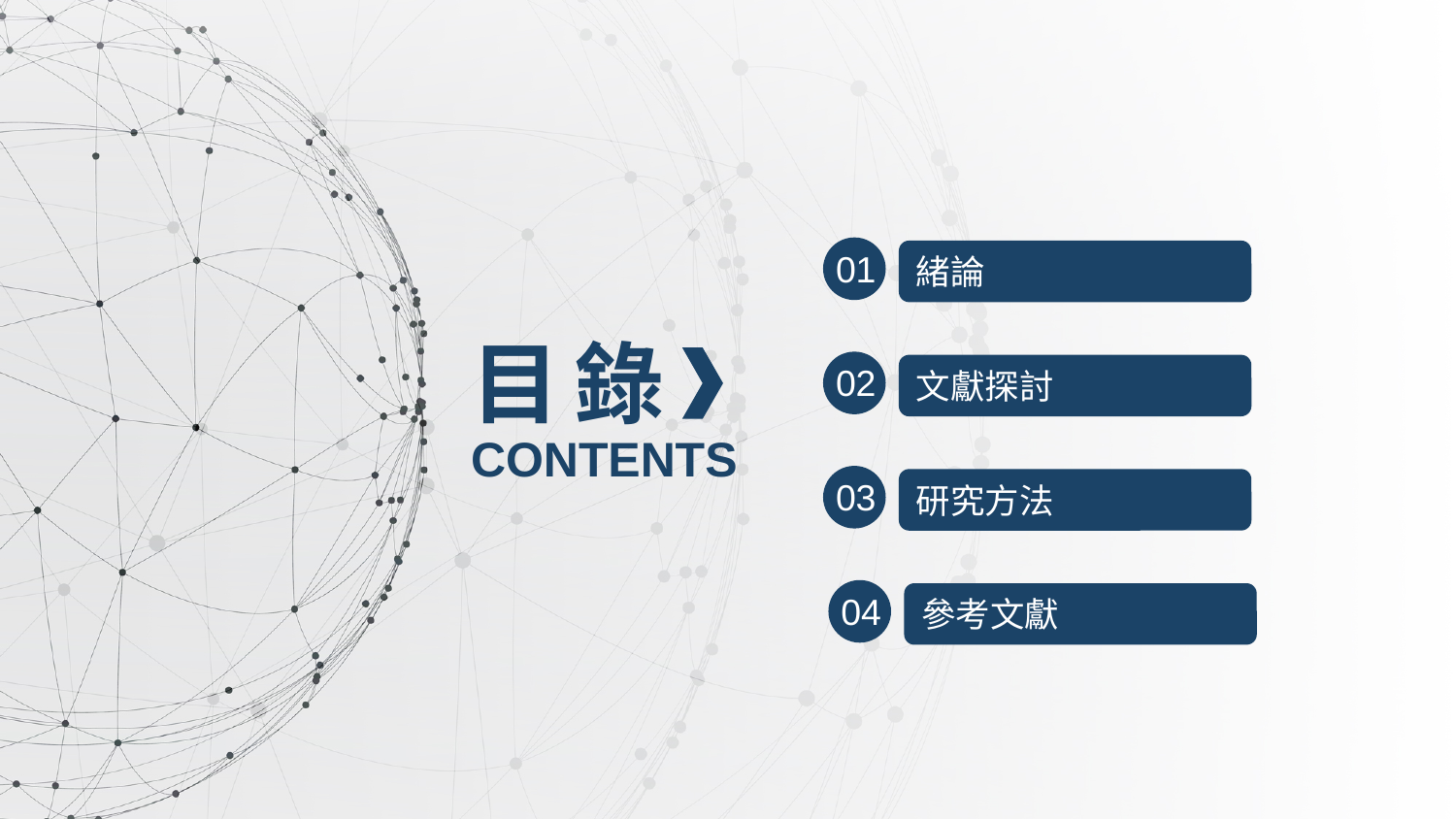

01
緒論
目 錄

02
文獻探討
CONTENTS

03
研究方法

04
參考文獻